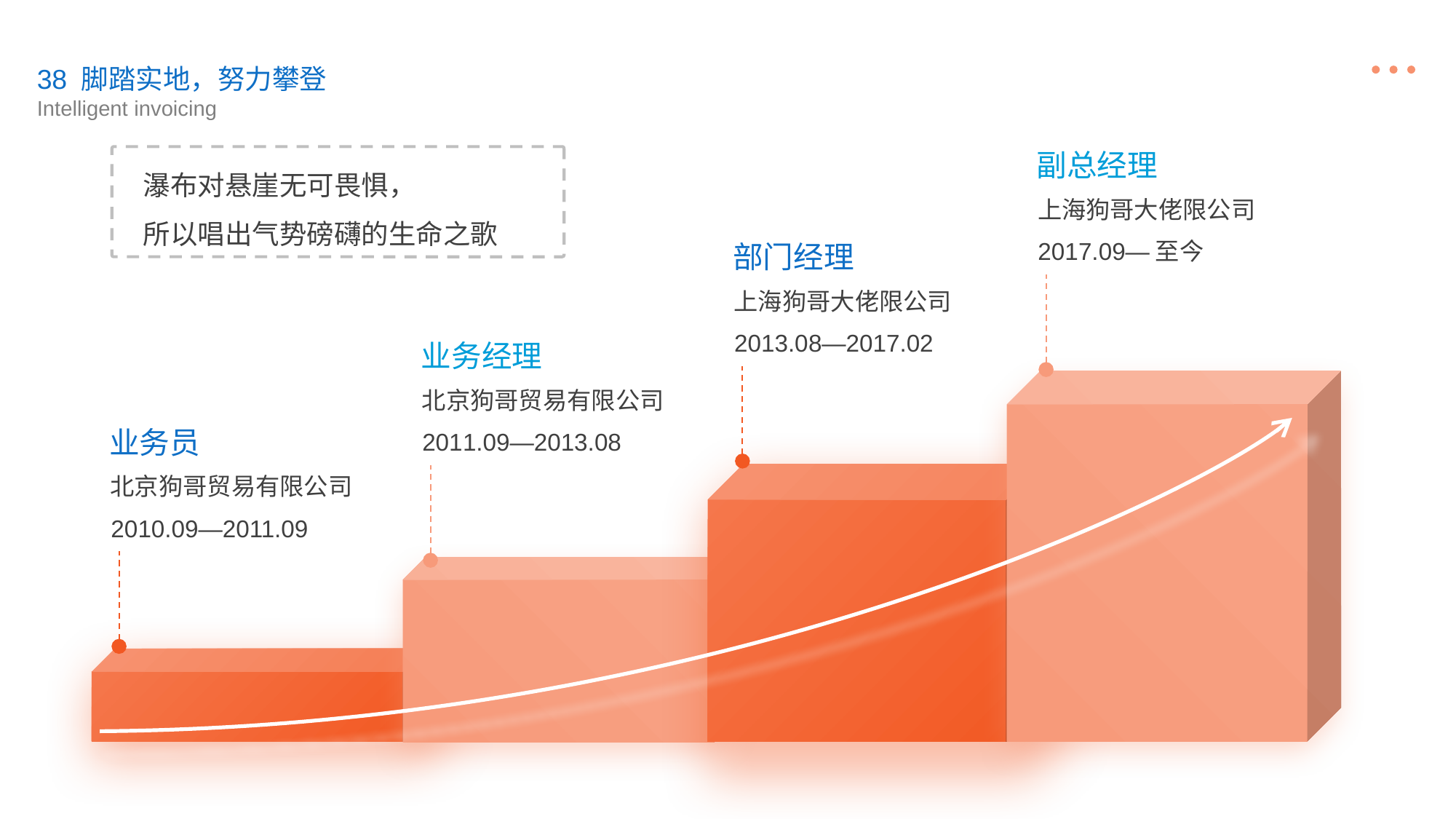

38 脚踏实地，努力攀登

Intelligent invoicing
副总经理
瀑布对悬崖无可畏惧，
所以唱出气势磅礴的生命之歌

上海狗哥大佬限公司
2017.09—至今
部门经理
上海狗哥大佬限公司
2013.08—2017.02
业务经理

北京狗哥贸易有限公司

业务员
2011.09—2013.08

北京狗哥贸易有限公司
2010.09—2011.09